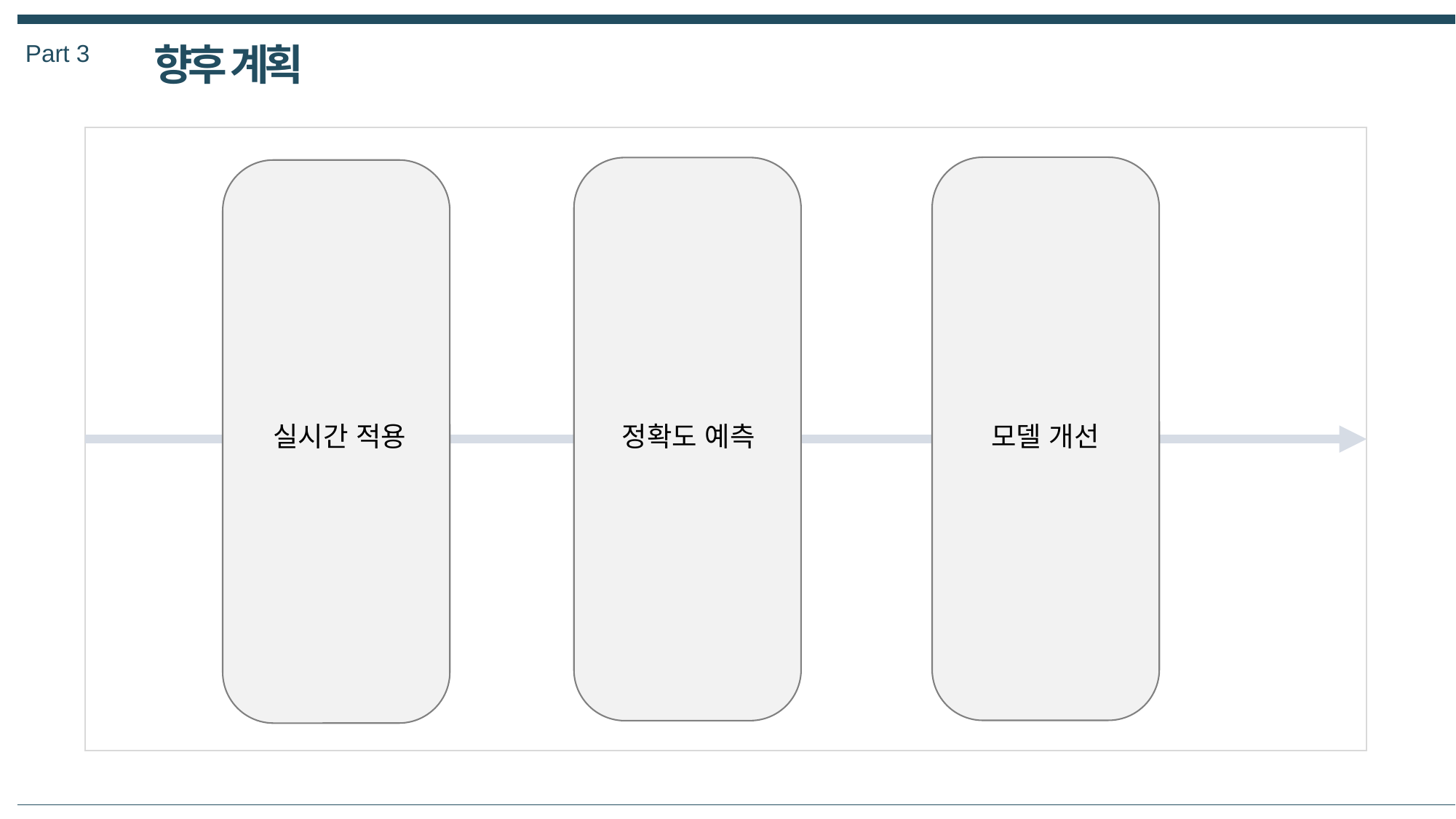

Part 3
향후 계획

정확도 예측
모델 개선
실시간 적용